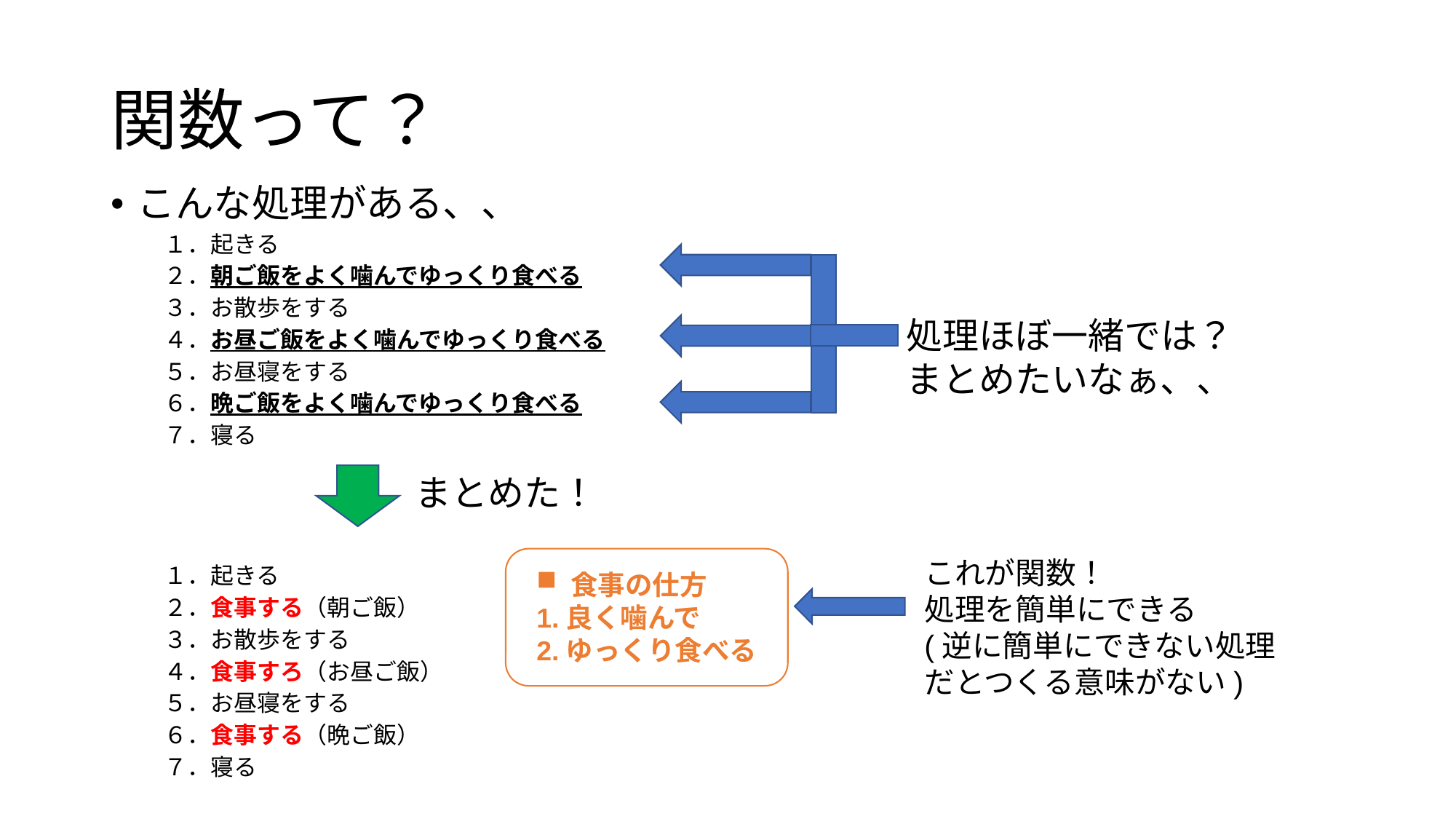

# 関数って？
こんな処理がある、、
１．起きる
２．朝ご飯をよく噛んでゆっくり食べる
３．お散歩をする
４．お昼ご飯をよく噛んでゆっくり食べる
５．お昼寝をする
６．晩ご飯をよく噛んでゆっくり食べる
７．寝る

１．起きる
２．食事する（朝ご飯）
３．お散歩をする
４．食事すろ（お昼ご飯）
５．お昼寝をする
６．食事する（晩ご飯）
７．寝る

処理ほぼ一緒では？
まとめたいなぁ、、

まとめた！

これが関数！
処理を簡単にできる
(逆に簡単にできない処理だとつくる意味がない)
食事の仕方
1.良く噛んで
2.ゆっくり食べる